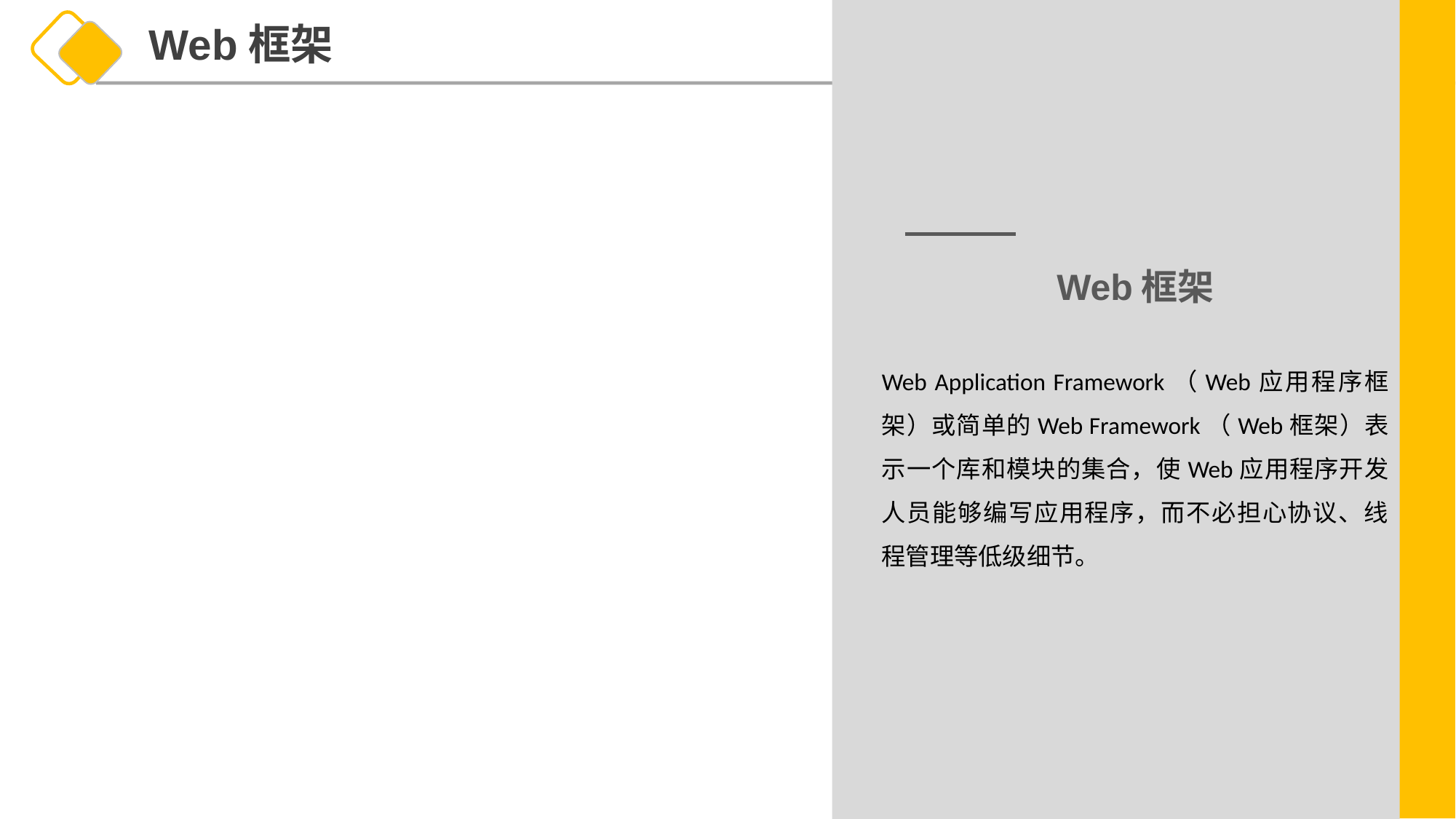

Web框架
Web框架
Web Application Framework（Web应用程序框架）或简单的Web Framework（Web框架）表示一个库和模块的集合，使Web应用程序开发人员能够编写应用程序，而不必担心协议、线程管理等低级细节。